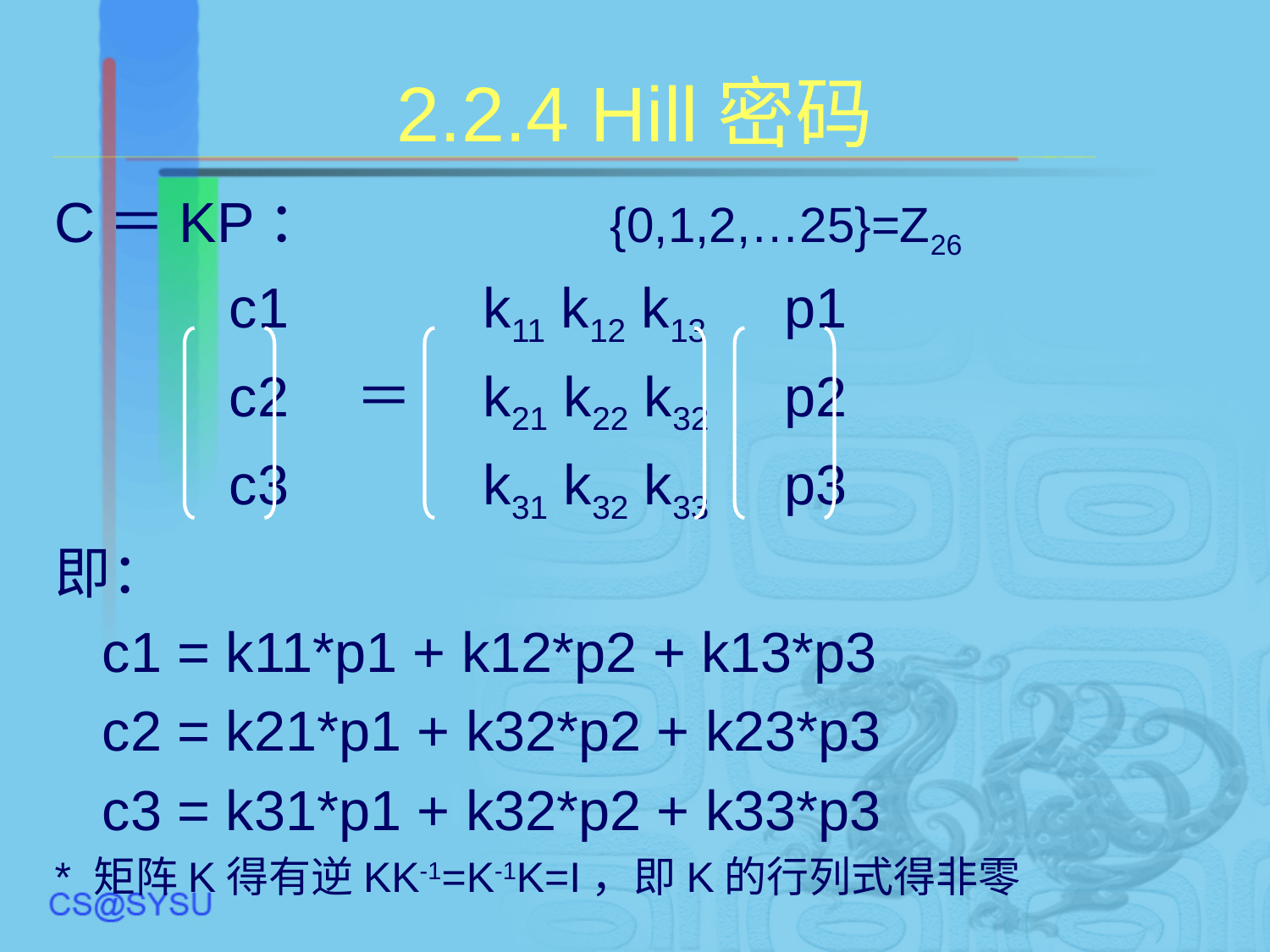

# 2.2.4 Hill密码
C＝KP：			{0,1,2,…25}=Z26
		c1		k11 k12 k13	   p1
		c2	＝	k21 k22 k32	   p2
		c3		k31 k32 k33	   p3
即：
	c1 = k11*p1 + k12*p2 + k13*p3
	c2 = k21*p1 + k32*p2 + k23*p3
	c3 = k31*p1 + k32*p2 + k33*p3
* 矩阵K得有逆KK-1=K-1K=I，即K的行列式得非零